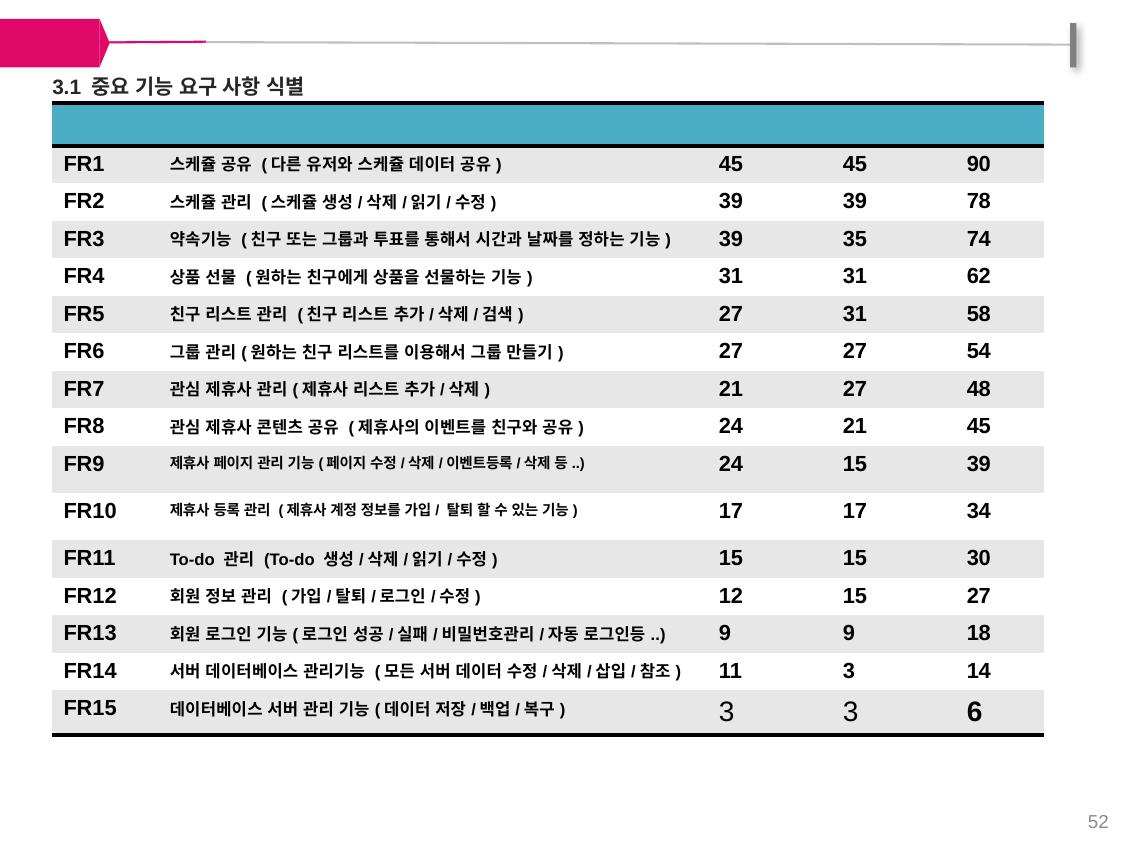

3.1 중요 기능 요구 사항 식별
| 기호 | 내용 | 중요도 | 구현성 | 합계 |
| --- | --- | --- | --- | --- |
| FR1 | 스케쥴 공유 (다른 유저와 스케쥴 데이터 공유) | 45 | 45 | 90 |
| FR2 | 스케쥴 관리 (스케쥴 생성/삭제/읽기/수정) | 39 | 39 | 78 |
| FR3 | 약속기능 (친구 또는 그룹과 투표를 통해서 시간과 날짜를 정하는 기능) | 39 | 35 | 74 |
| FR4 | 상품 선물 (원하는 친구에게 상품을 선물하는 기능) | 31 | 31 | 62 |
| FR5 | 친구 리스트 관리 (친구 리스트 추가/삭제/검색) | 27 | 31 | 58 |
| FR6 | 그룹 관리(원하는 친구 리스트를 이용해서 그룹 만들기) | 27 | 27 | 54 |
| FR7 | 관심 제휴사 관리(제휴사 리스트 추가/삭제) | 21 | 27 | 48 |
| FR8 | 관심 제휴사 콘텐츠 공유 (제휴사의 이벤트를 친구와 공유) | 24 | 21 | 45 |
| FR9 | 제휴사 페이지 관리 기능(페이지 수정/삭제/이벤트등록/삭제 등..) | 24 | 15 | 39 |
| FR10 | 제휴사 등록 관리 (제휴사 계정 정보를 가입/ 탈퇴 할 수 있는 기능) | 17 | 17 | 34 |
| FR11 | To-do 관리 (To-do 생성/삭제/읽기/수정) | 15 | 15 | 30 |
| FR12 | 회원 정보 관리 (가입/탈퇴/로그인/수정) | 12 | 15 | 27 |
| FR13 | 회원 로그인 기능(로그인 성공/실패/비밀번호관리/자동 로그인등..) | 9 | 9 | 18 |
| FR14 | 서버 데이터베이스 관리기능 (모든 서버 데이터 수정/삭제/삽입/참조) | 11 | 3 | 14 |
| FR15 | 데이터베이스 서버 관리 기능(데이터 저장/백업/복구) | 3 | 3 | 6 |
52